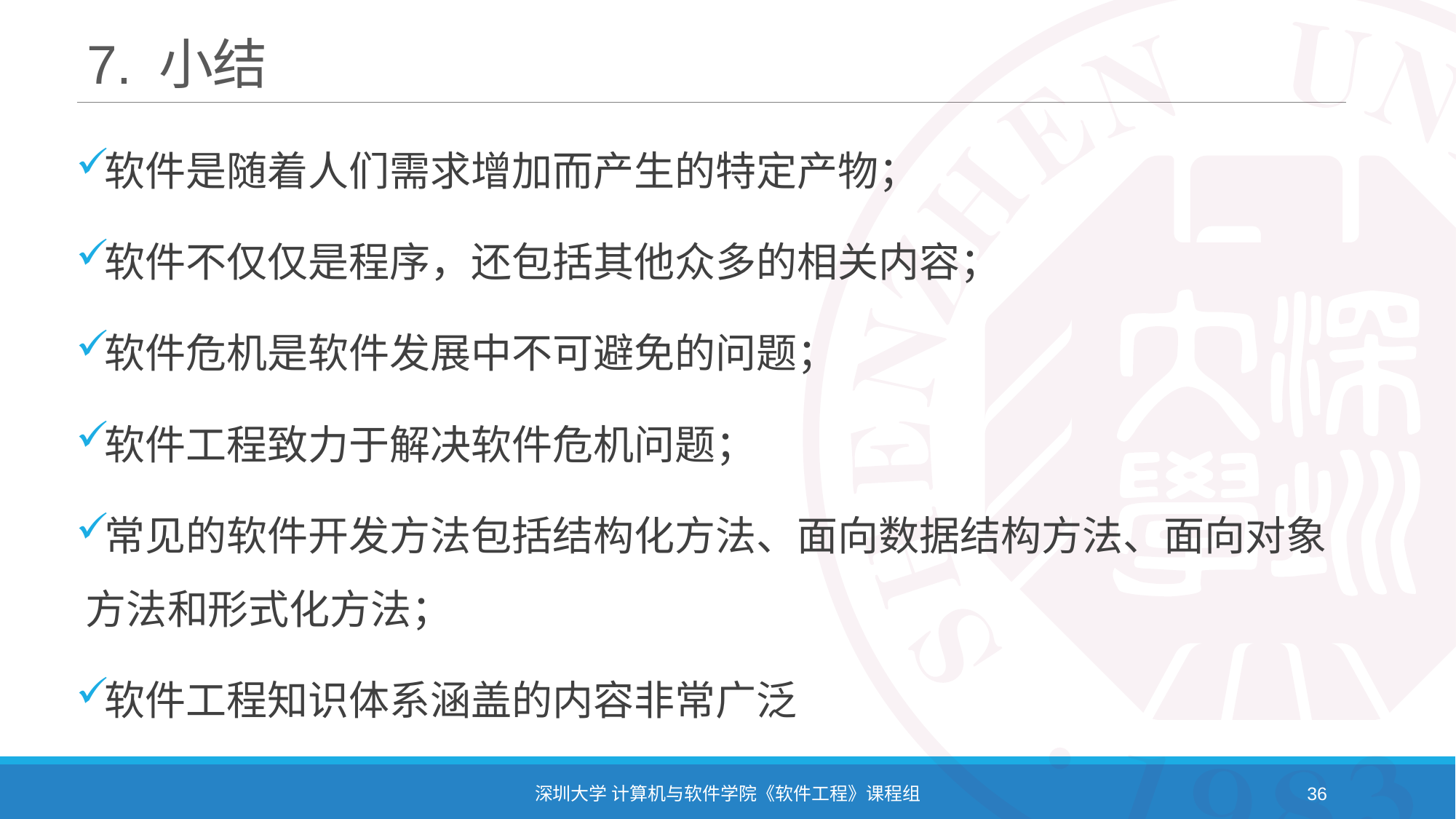

# 7. 小结
软件是随着人们需求增加而产生的特定产物；
软件不仅仅是程序，还包括其他众多的相关内容；
软件危机是软件发展中不可避免的问题；
软件工程致力于解决软件危机问题；
常见的软件开发方法包括结构化方法、面向数据结构方法、面向对象方法和形式化方法；
软件工程知识体系涵盖的内容非常广泛
深圳大学 计算机与软件学院《软件工程》课程组
36